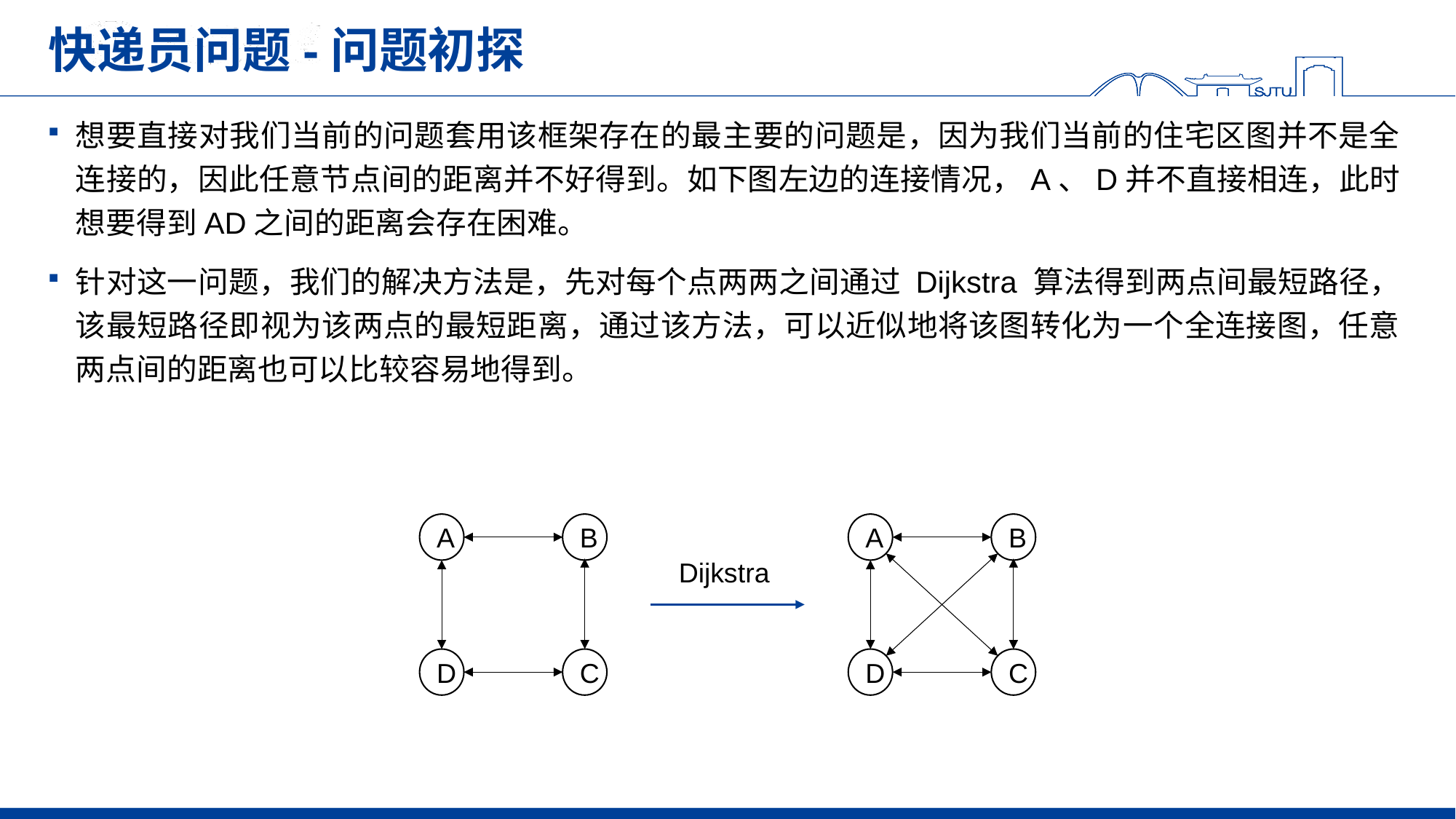

# 快递员问题-问题初探
想要直接对我们当前的问题套用该框架存在的最主要的问题是，因为我们当前的住宅区图并不是全连接的，因此任意节点间的距离并不好得到。如下图左边的连接情况，A、D并不直接相连，此时想要得到AD之间的距离会存在困难。
针对这一问题，我们的解决方法是，先对每个点两两之间通过 Dijkstra 算法得到两点间最短路径，该最短路径即视为该两点的最短距离，通过该方法，可以近似地将该图转化为一个全连接图，任意两点间的距离也可以比较容易地得到。
A
B
A
B
Dijkstra
D
C
D
C